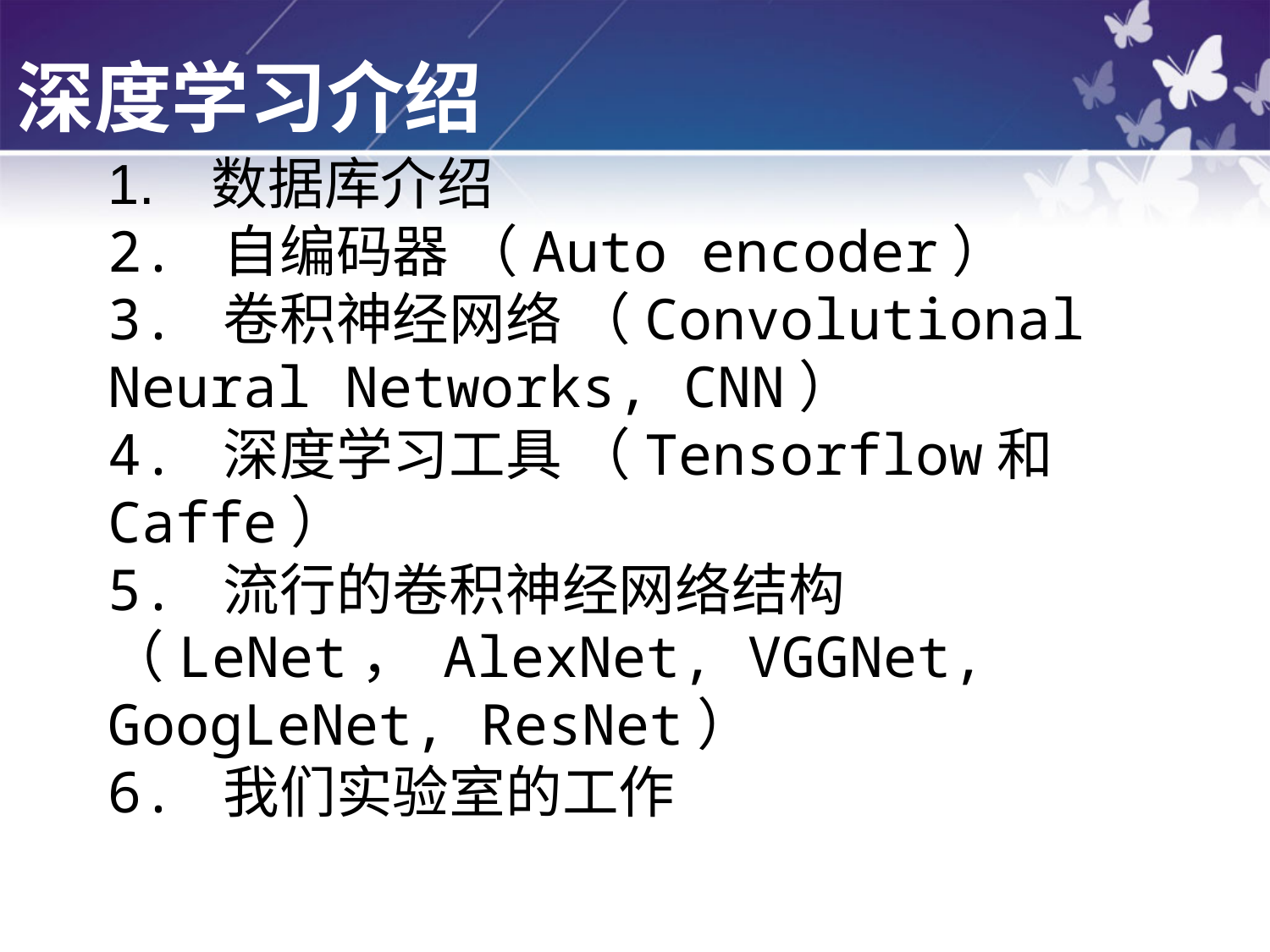

深度学习介绍
数据库介绍
2. 自编码器 （Auto encoder）
3. 卷积神经网络 （Convolutional Neural Networks, CNN）
4. 深度学习工具 （Tensorflow和Caffe）
5. 流行的卷积神经网络结构 （LeNet， AlexNet, VGGNet, GoogLeNet, ResNet）
6. 我们实验室的工作